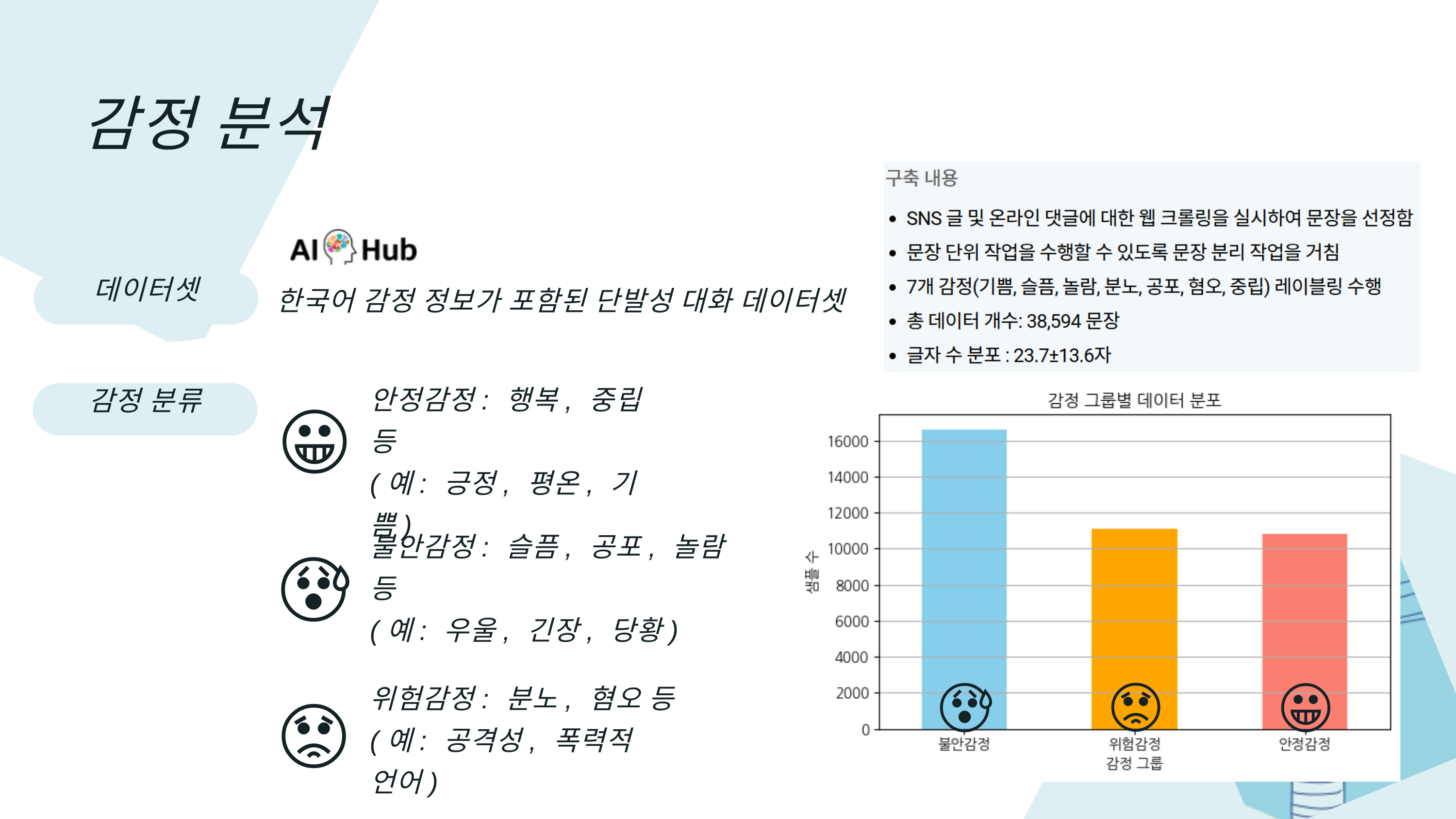

감정 분석

데이터셋
한국어 감정 정보가 포함된 단발성 대화 데이터셋
😀
안정감정: 행복, 중립 등
(예: 긍정, 평온, 기쁨)

감정 분류

😰
불안감정: 슬픔, 공포, 놀람 등
(예: 우울, 긴장, 당황)

😰
😡
😀
😡
위험감정: 분노, 혐오 등
(예: 공격성, 폭력적 언어)